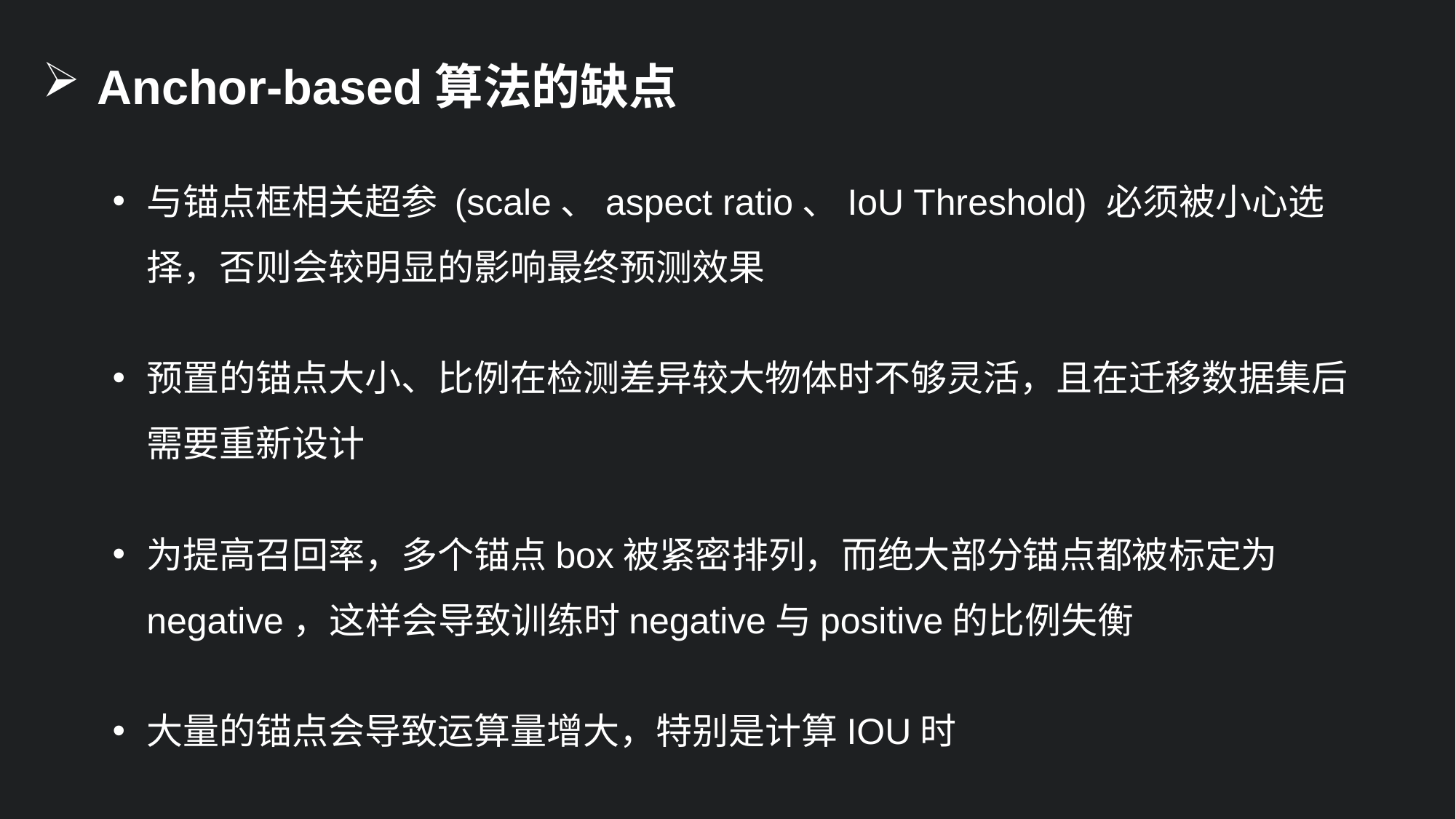

Anchor-based算法的缺点
与锚点框相关超参 (scale、aspect ratio、IoU Threshold) 必须被小心选择，否则会较明显的影响最终预测效果
预置的锚点大小、比例在检测差异较大物体时不够灵活，且在迁移数据集后需要重新设计
为提高召回率，多个锚点box被紧密排列，而绝大部分锚点都被标定为negative，这样会导致训练时negative与positive的比例失衡
大量的锚点会导致运算量增大，特别是计算IOU时